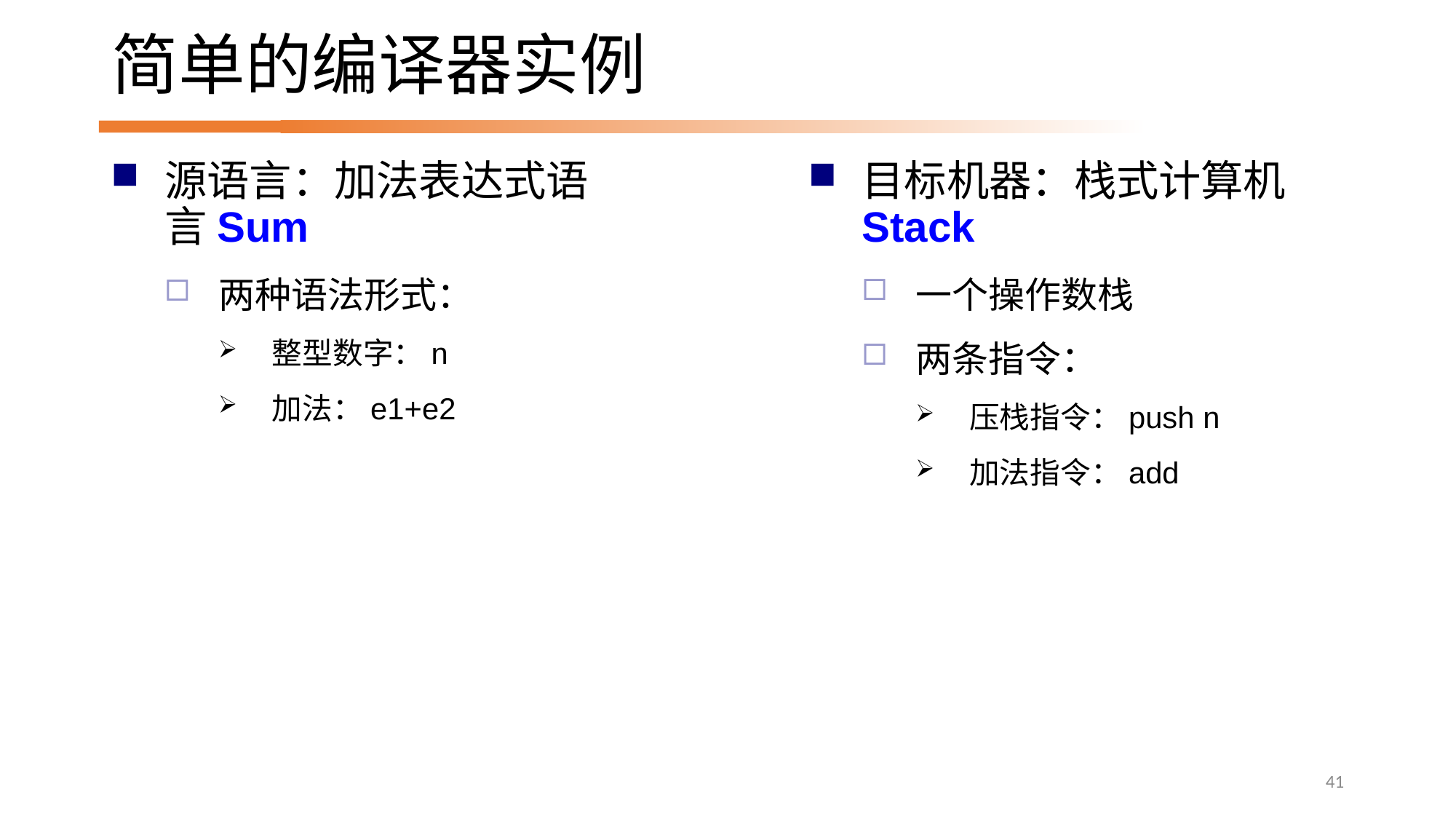

# 简单的编译器实例
源语言：加法表达式语言Sum
两种语法形式：
整型数字：n
加法：e1+e2
目标机器：栈式计算机Stack
一个操作数栈
两条指令：
压栈指令：push n
加法指令：add
41